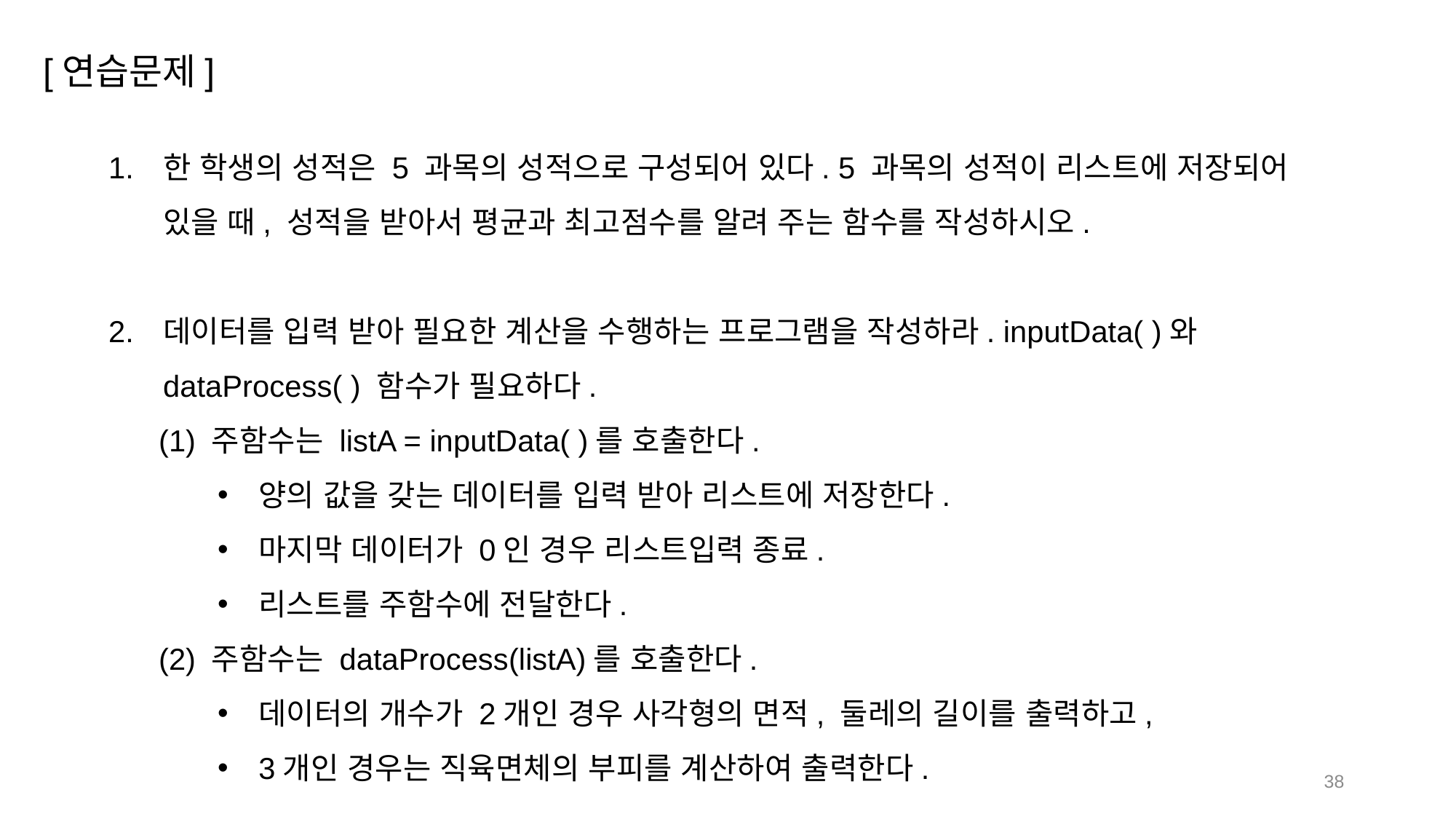

[연습문제]
한 학생의 성적은 5 과목의 성적으로 구성되어 있다. 5 과목의 성적이 리스트에 저장되어 있을 때, 성적을 받아서 평균과 최고점수를 알려 주는 함수를 작성하시오.

데이터를 입력 받아 필요한 계산을 수행하는 프로그램을 작성하라. inputData( )와 dataProcess( ) 함수가 필요하다.
      (1) 주함수는 listA = inputData( )를 호출한다.
양의 값을 갖는 데이터를 입력 받아 리스트에 저장한다.
마지막 데이터가 0인 경우 리스트입력 종료.
리스트를 주함수에 전달한다.
      (2) 주함수는 dataProcess(listA)를 호출한다.
데이터의 개수가 2개인 경우 사각형의 면적, 둘레의 길이를 출력하고,
3개인 경우는 직육면체의 부피를 계산하여 출력한다.
38